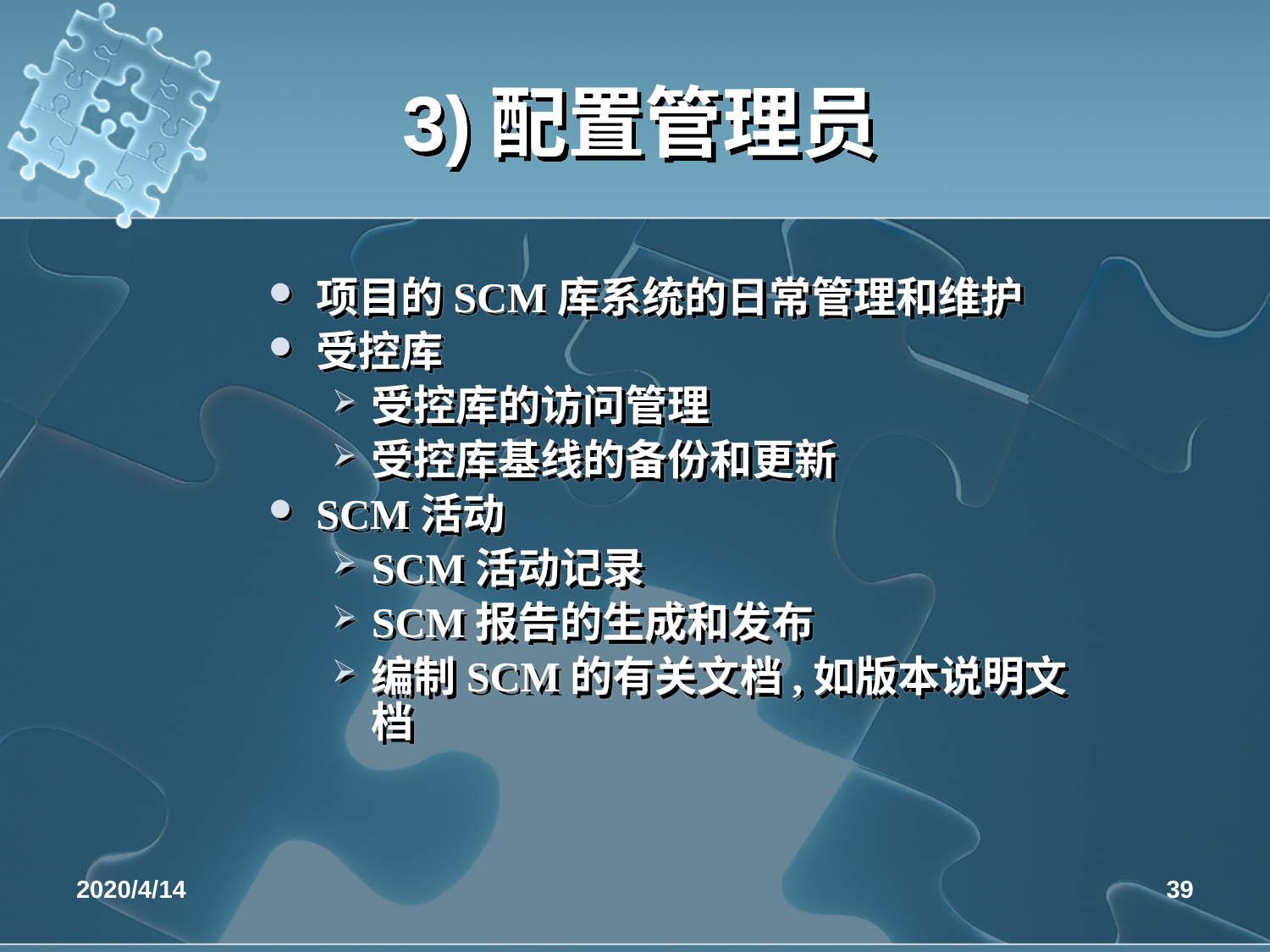

# 3)配置管理员
项目的SCM库系统的日常管理和维护
受控库
受控库的访问管理
受控库基线的备份和更新
SCM活动
SCM活动记录
SCM报告的生成和发布
编制SCM的有关文档,如版本说明文档

2020/4/14
39